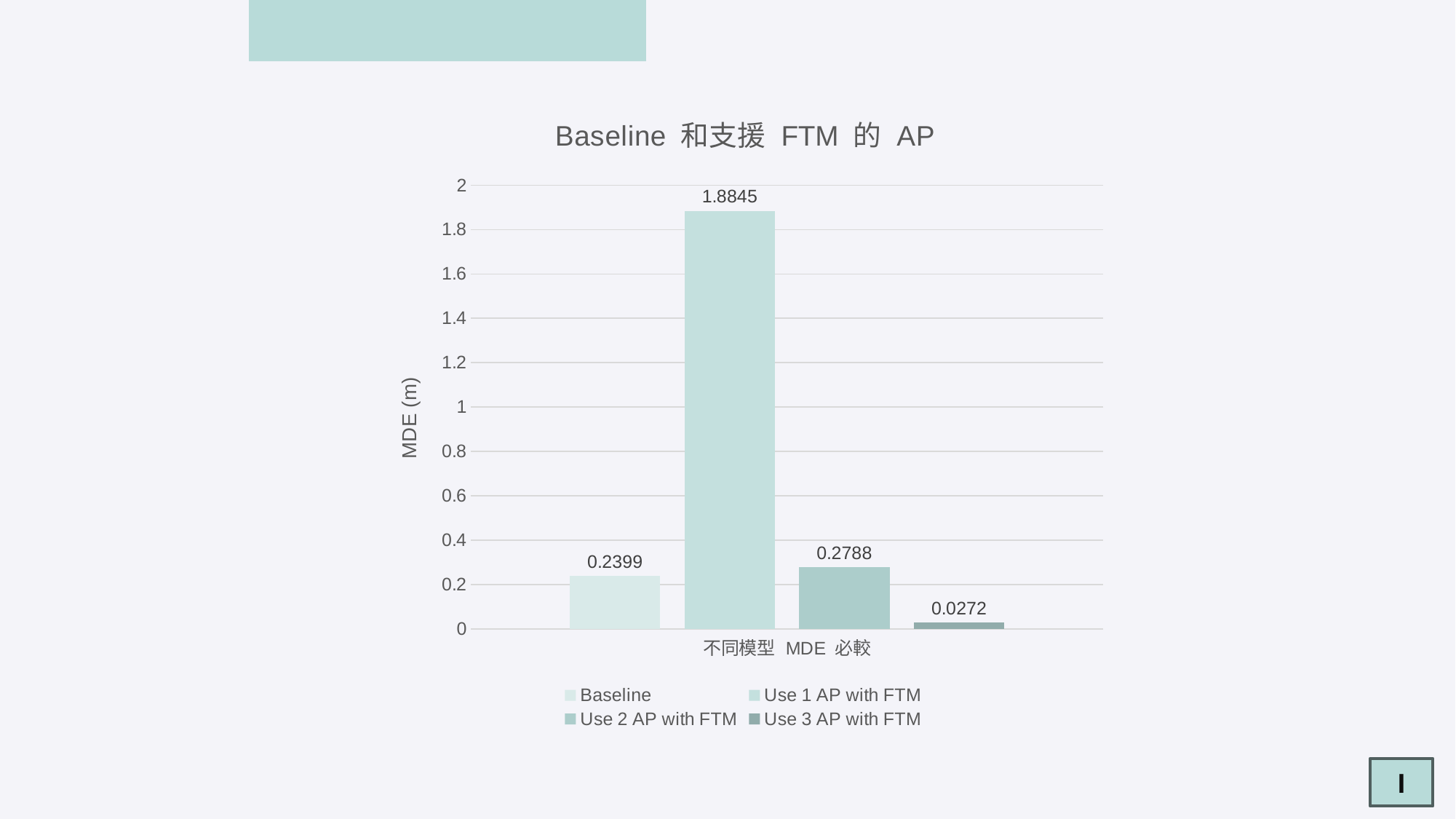

### Chart: Baseline 和支援 FTM 的 AP

| Category | Baseline | Use 1 AP with FTM  | Use 2 AP with FTM | Use 3 AP with FTM |
|---|---|---|---|---|
| 不同模型 MDE 必較 | 0.2399 | 1.8845 | 0.2788 | 0.0272 |
I